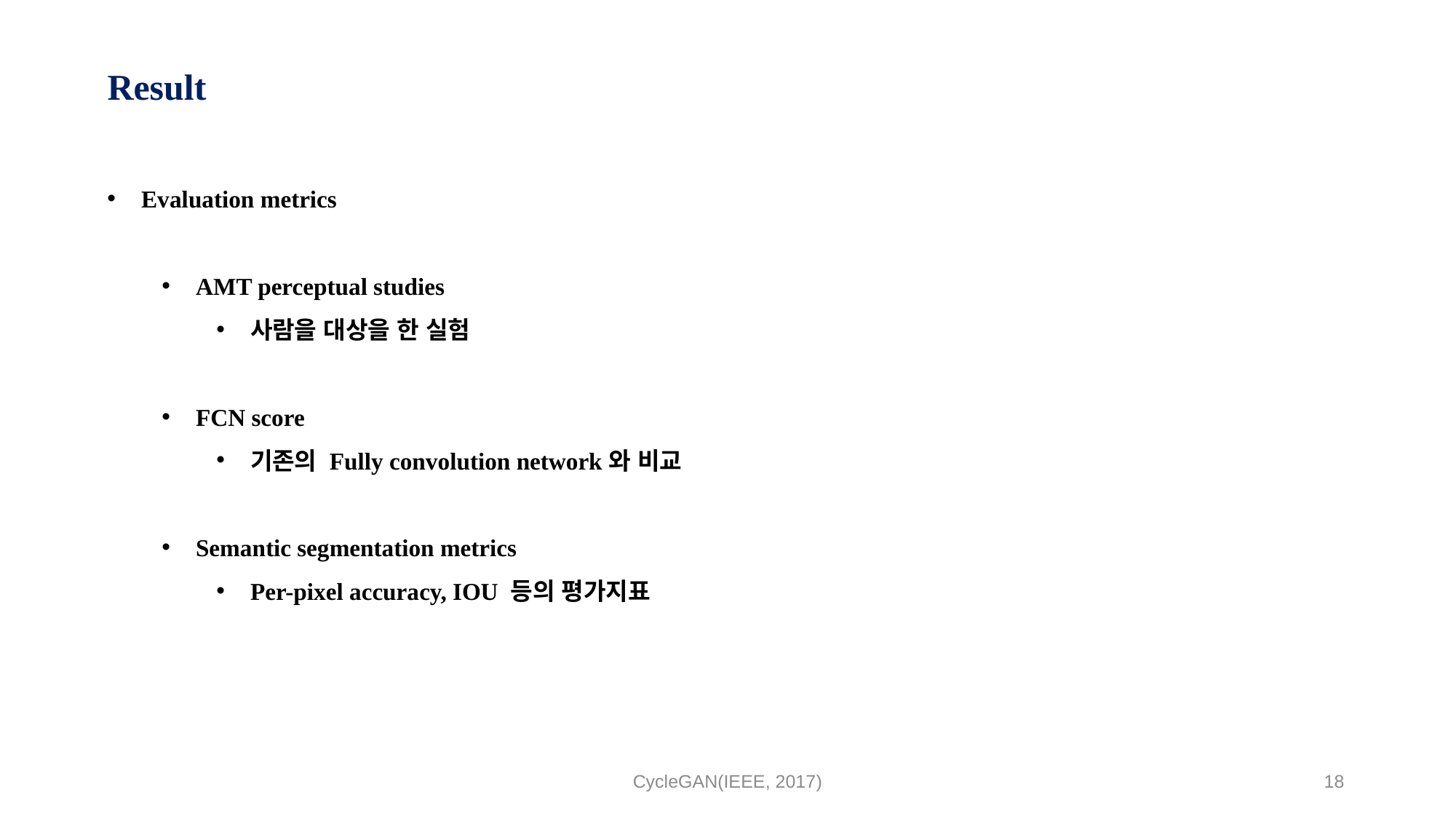

# Result
Evaluation metrics

AMT perceptual studies
사람을 대상을 한 실험

FCN score
기존의 Fully convolution network와 비교

Semantic segmentation metrics
Per-pixel accuracy, IOU 등의 평가지표
CycleGAN(IEEE, 2017)
18